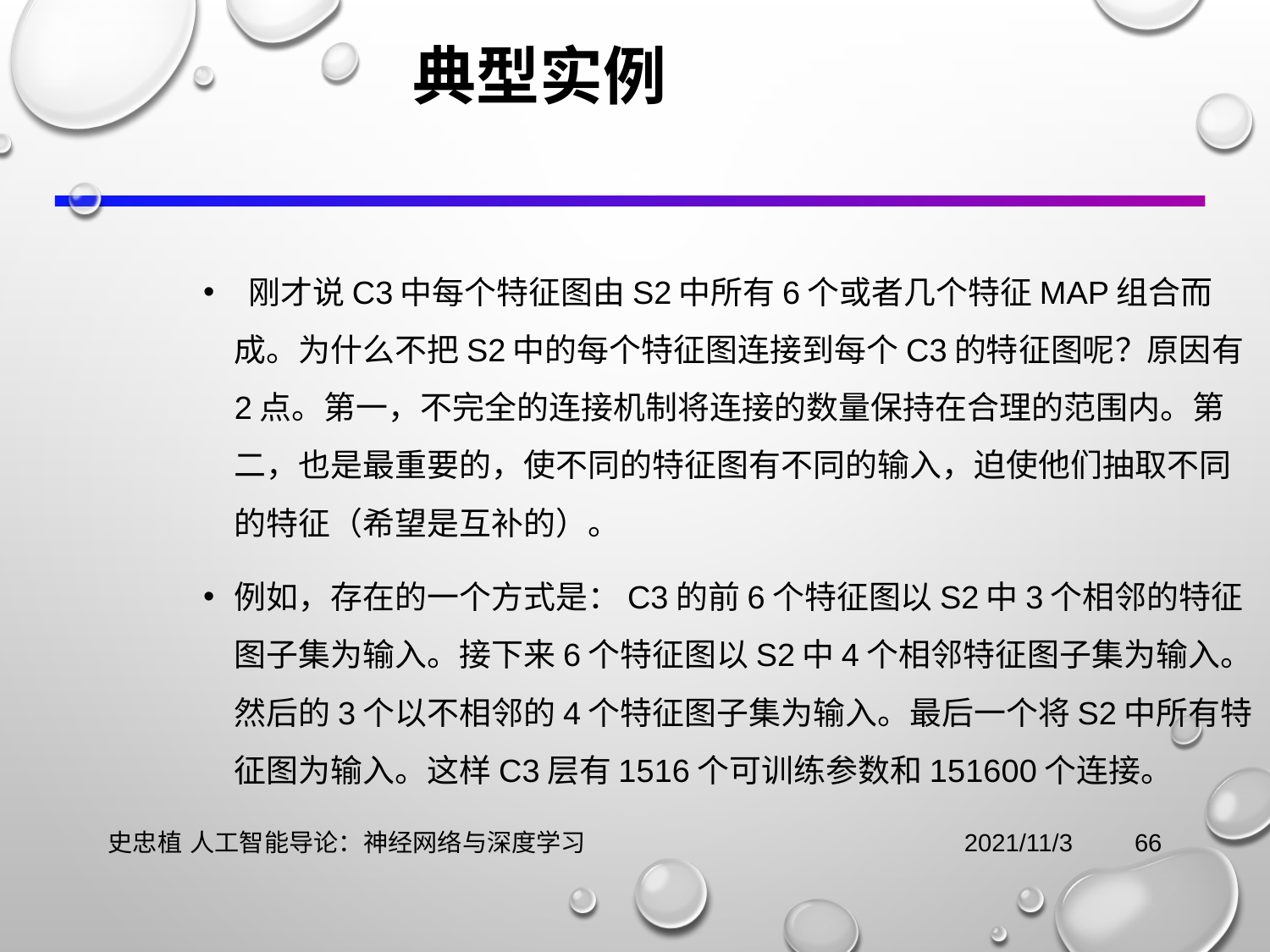

典型实例
 刚才说C3中每个特征图由S2中所有6个或者几个特征map组合而成。为什么不把S2中的每个特征图连接到每个C3的特征图呢？原因有2点。第一，不完全的连接机制将连接的数量保持在合理的范围内。第二，也是最重要的，使不同的特征图有不同的输入，迫使他们抽取不同的特征（希望是互补的）。
例如，存在的一个方式是：C3的前6个特征图以S2中3个相邻的特征图子集为输入。接下来6个特征图以S2中4个相邻特征图子集为输入。然后的3个以不相邻的4个特征图子集为输入。最后一个将S2中所有特征图为输入。这样C3层有1516个可训练参数和151600个连接。

史忠植 人工智能导论：神经网络与深度学习
2021/11/3
66